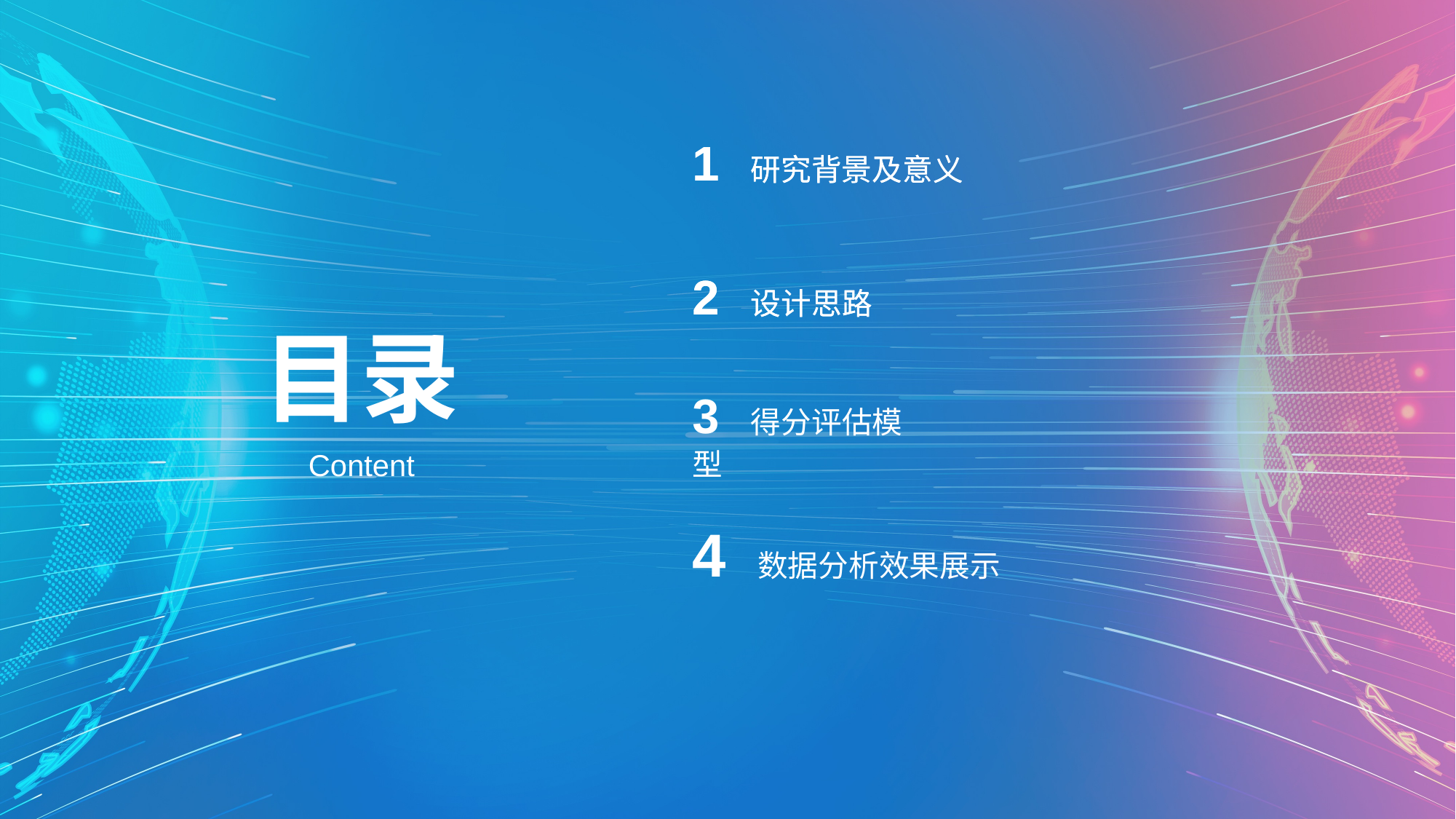

1 研究背景及意义
1 研究背景及意义
2 设计思路
2 设计思路
目录
3 得分评估模型
Content
4 数据分析效果展示